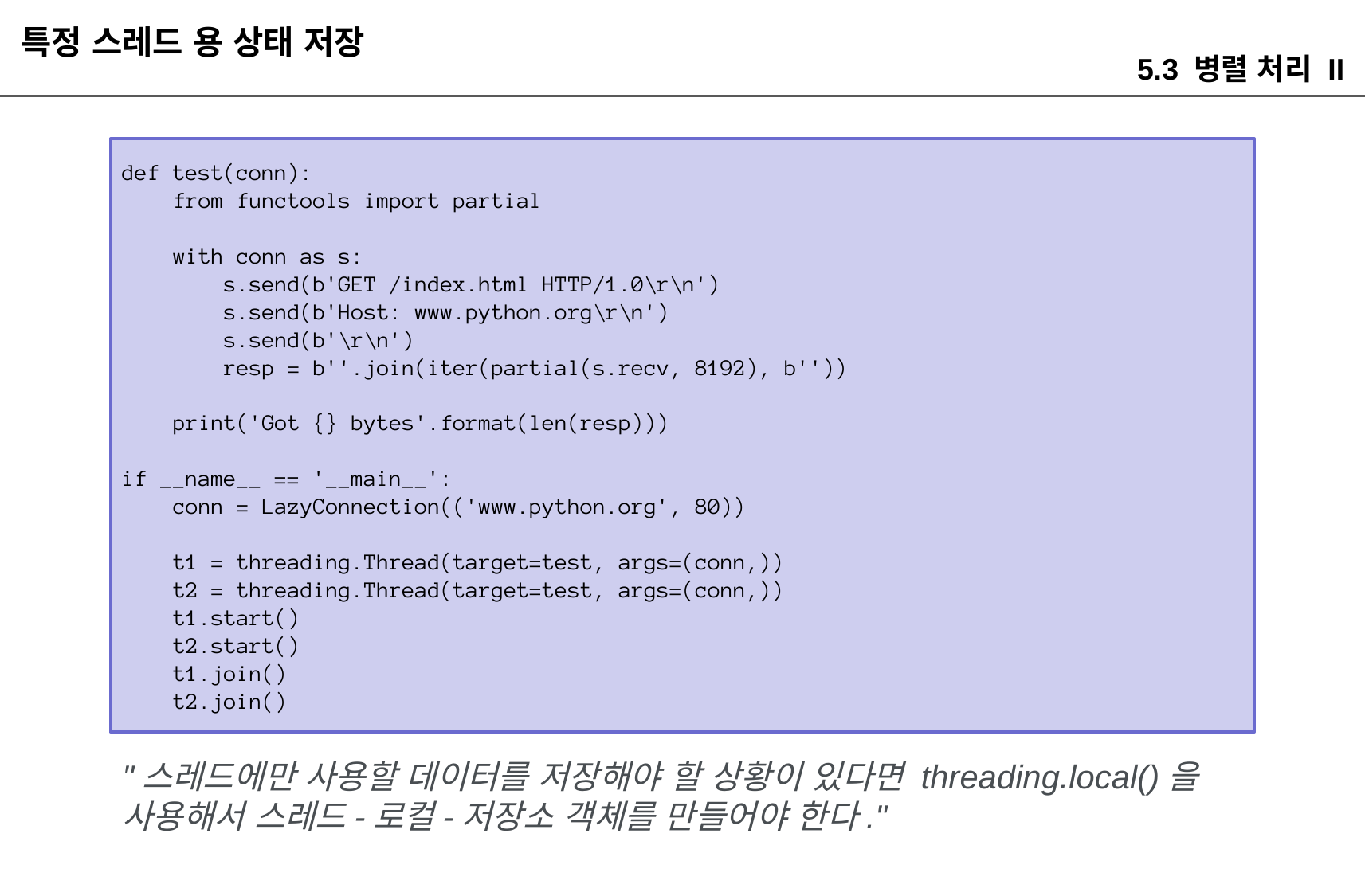

특정 스레드 용 상태 저장
5.3 병렬 처리 II
def test(conn):
    from functools import partial

    with conn as s:
        s.send(b'GET /index.html HTTP/1.0\r\n')
        s.send(b'Host: www.python.org\r\n')
        s.send(b'\r\n')
        resp = b''.join(iter(partial(s.recv, 8192), b''))

    print('Got {} bytes'.format(len(resp)))

if __name__ == '__main__':
    conn = LazyConnection(('www.python.org', 80))

    t1 = threading.Thread(target=test, args=(conn,))
    t2 = threading.Thread(target=test, args=(conn,))
    t1.start()
    t2.start()
    t1.join()
    t2.join()
"스레드에만 사용할 데이터를 저장해야 할 상황이 있다면 threading.local()을 사용해서 스레드-로컬-저장소 객체를 만들어야 한다."